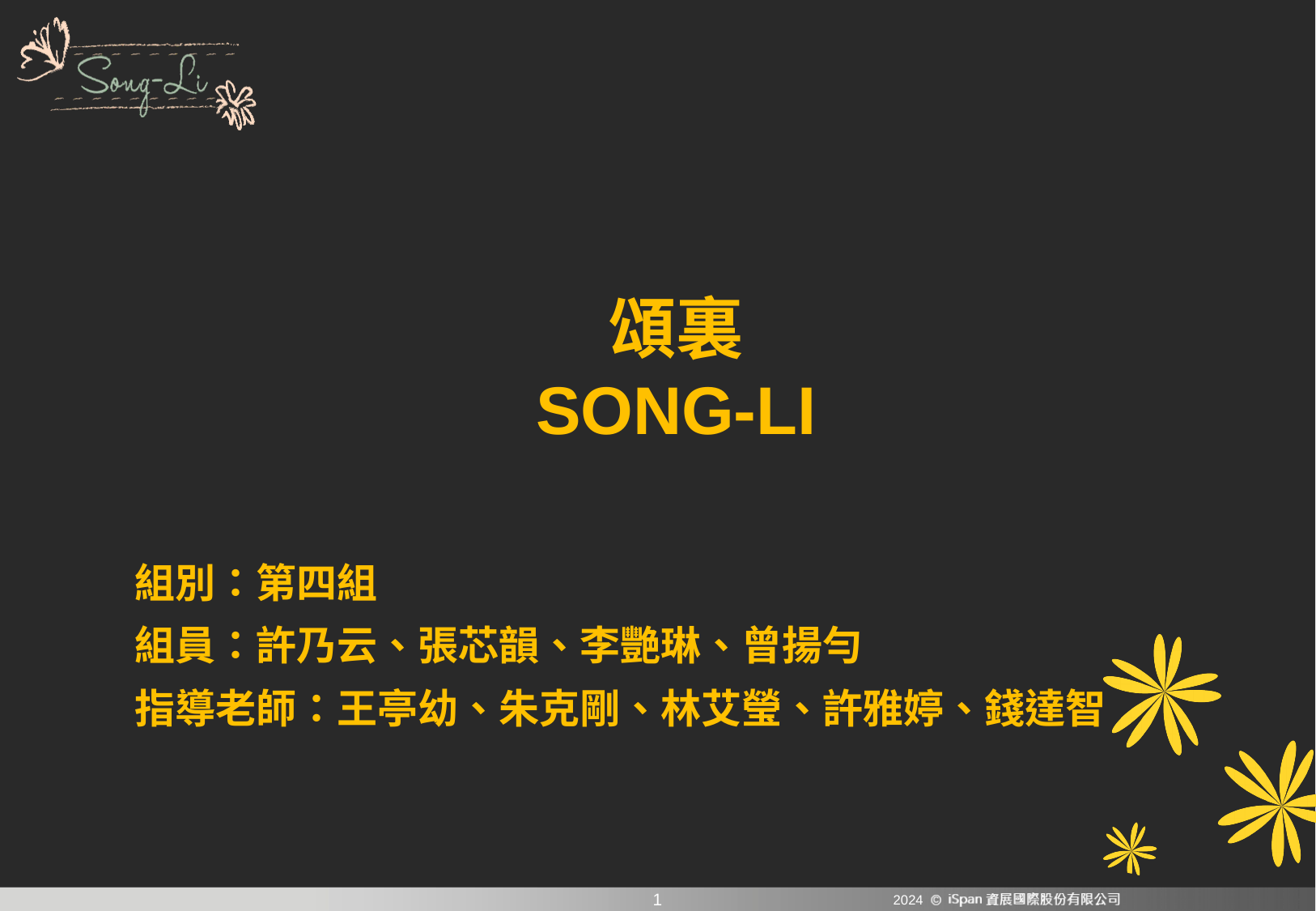

# 頌裏 SONG-LI
組別：第四組
組員：許乃云、張芯韻、李艷琳、曾揚勻
指導老師：王亭幼、朱克剛、林艾瑩、許雅婷、錢達智

2024